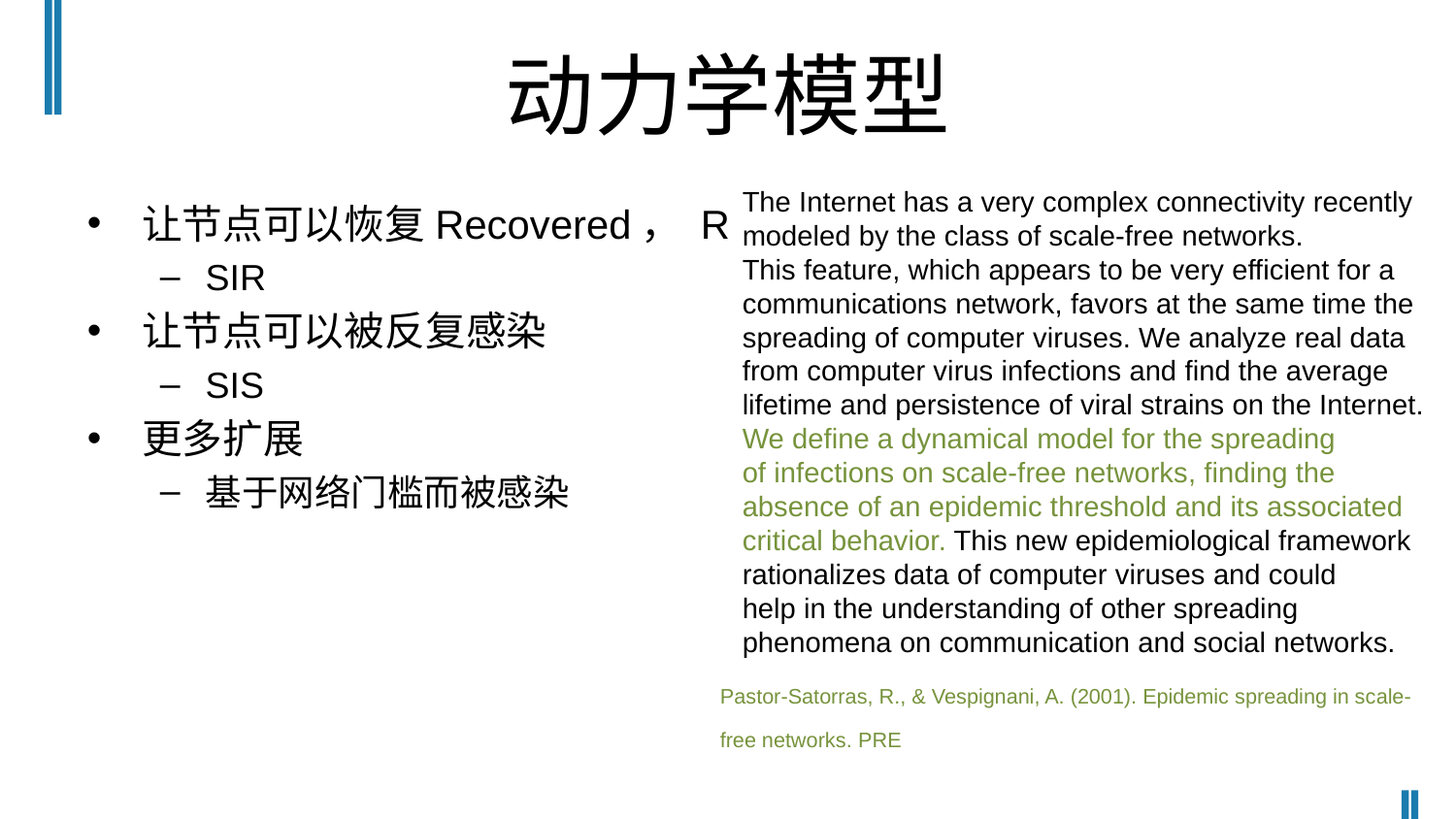

# 动力学模型
The Internet has a very complex connectivity recently modeled by the class of scale-free networks.
This feature, which appears to be very efficient for a communications network, favors at the same time the
spreading of computer viruses. We analyze real data from computer virus infections and find the average
lifetime and persistence of viral strains on the Internet. We define a dynamical model for the spreading
of infections on scale-free networks, finding the absence of an epidemic threshold and its associated
critical behavior. This new epidemiological framework rationalizes data of computer viruses and could
help in the understanding of other spreading phenomena on communication and social networks.
让节点可以恢复Recovered， R
SIR
让节点可以被反复感染
SIS
更多扩展
基于网络门槛而被感染
Pastor-Satorras, R., & Vespignani, A. (2001). Epidemic spreading in scale-free networks. PRE